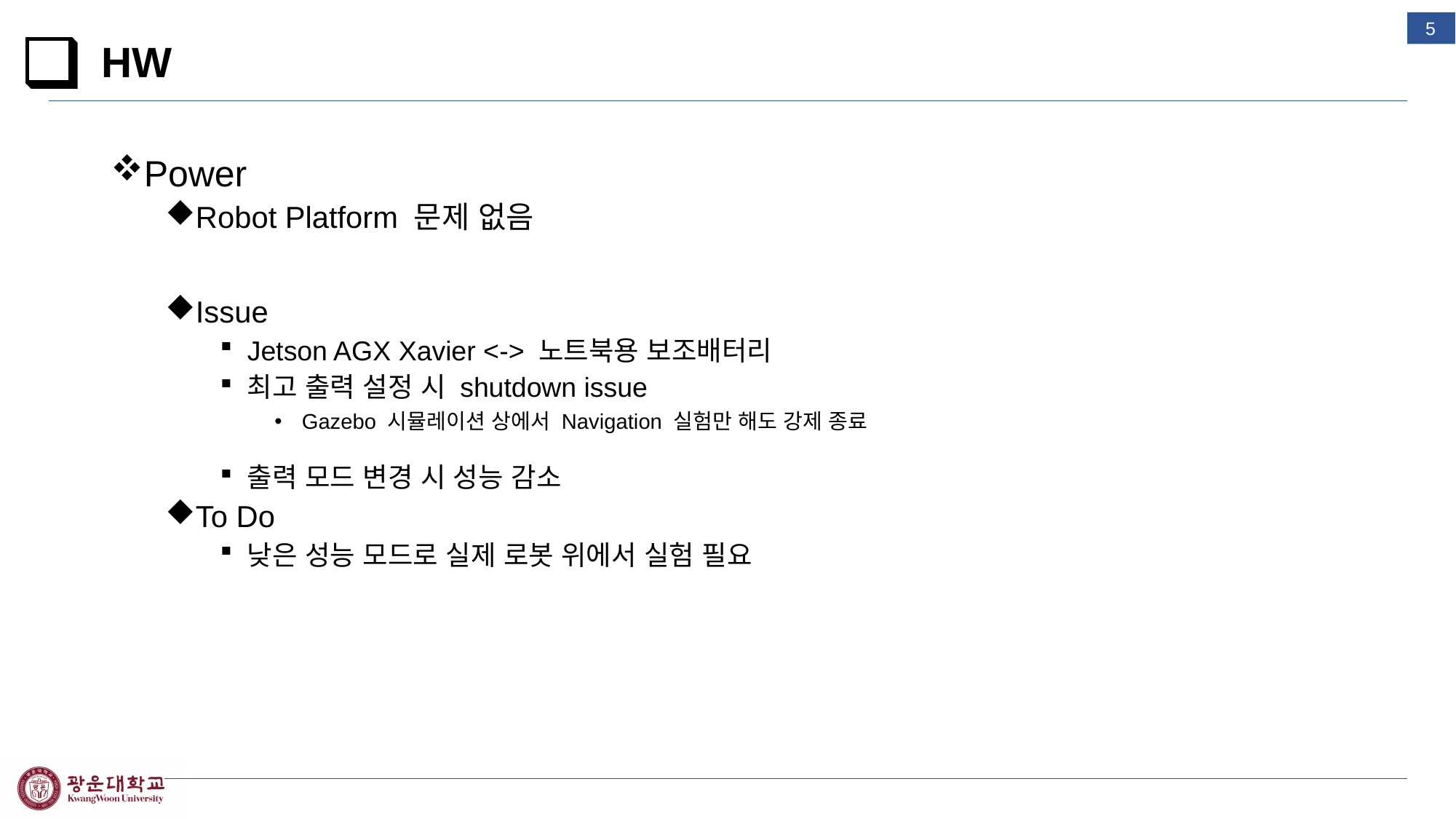

5
# HW
Power
Robot Platform 문제 없음

Issue
Jetson AGX Xavier <-> 노트북용 보조배터리
최고 출력 설정 시 shutdown issue
Gazebo 시뮬레이션 상에서 Navigation 실험만 해도 강제 종료
출력 모드 변경 시 성능 감소
To Do
낮은 성능 모드로 실제 로봇 위에서 실험 필요